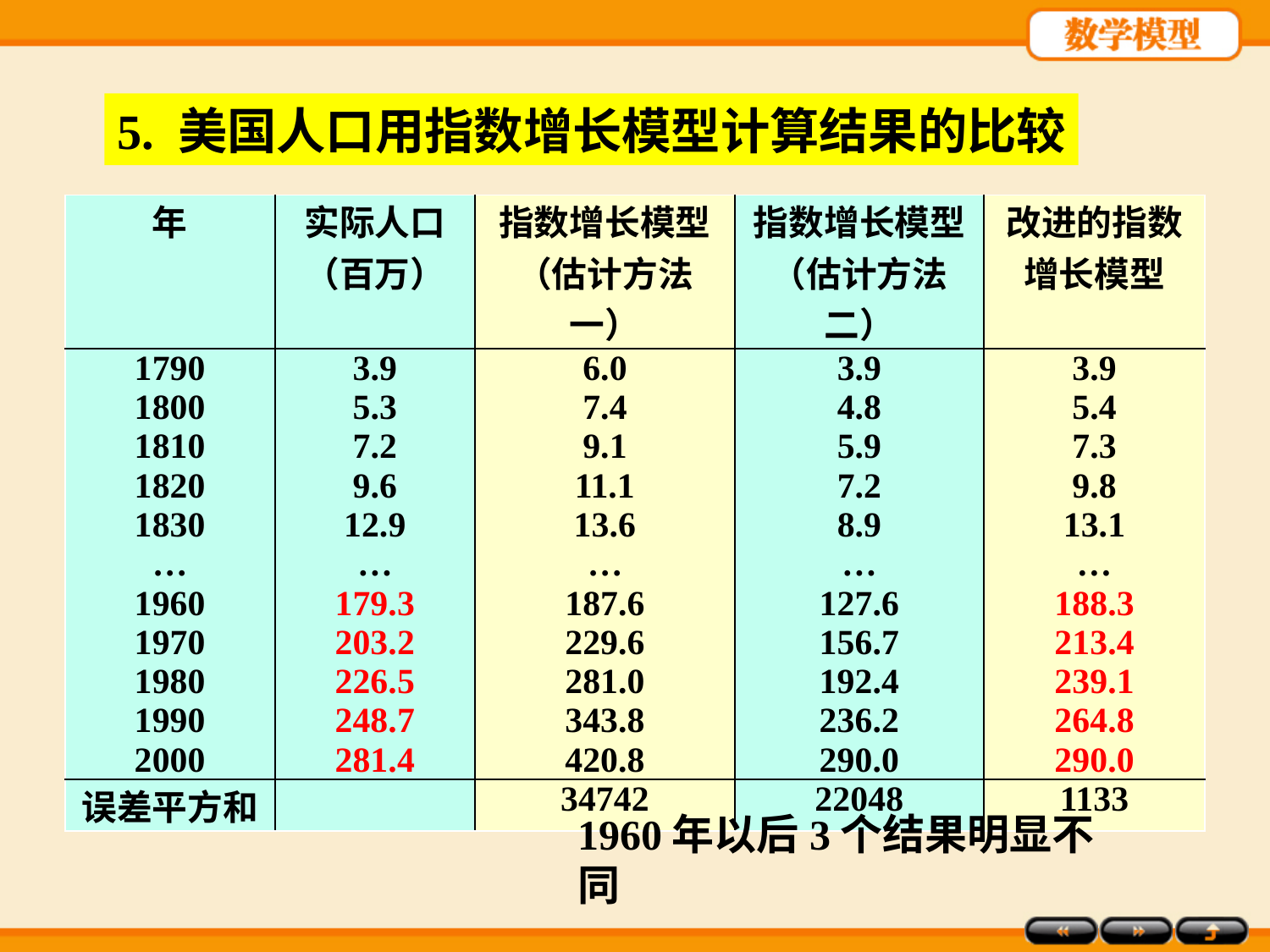

5. 美国人口用指数增长模型计算结果的比较
| 年 | 实际人口 （百万） | 指数增长模型 （估计方法一） | 指数增长模型 （估计方法二） | 改进的指数 增长模型 |
| --- | --- | --- | --- | --- |
| 1790 | 3.9 | 6.0 | 3.9 | 3.9 |
| 1800 | 5.3 | 7.4 | 4.8 | 5.4 |
| 1810 | 7.2 | 9.1 | 5.9 | 7.3 |
| 1820 | 9.6 | 11.1 | 7.2 | 9.8 |
| 1830 | 12.9 | 13.6 | 8.9 | 13.1 |
| … | … | … | … | … |
| 1960 | 179.3 | 187.6 | 127.6 | 188.3 |
| 1970 | 203.2 | 229.6 | 156.7 | 213.4 |
| 1980 | 226.5 | 281.0 | 192.4 | 239.1 |
| 1990 | 248.7 | 343.8 | 236.2 | 264.8 |
| 2000 | 281.4 | 420.8 | 290.0 | 290.0 |
| 误差平方和 |  | 34742 | 22048 | 1133 |
1960年以后3个结果明显不同